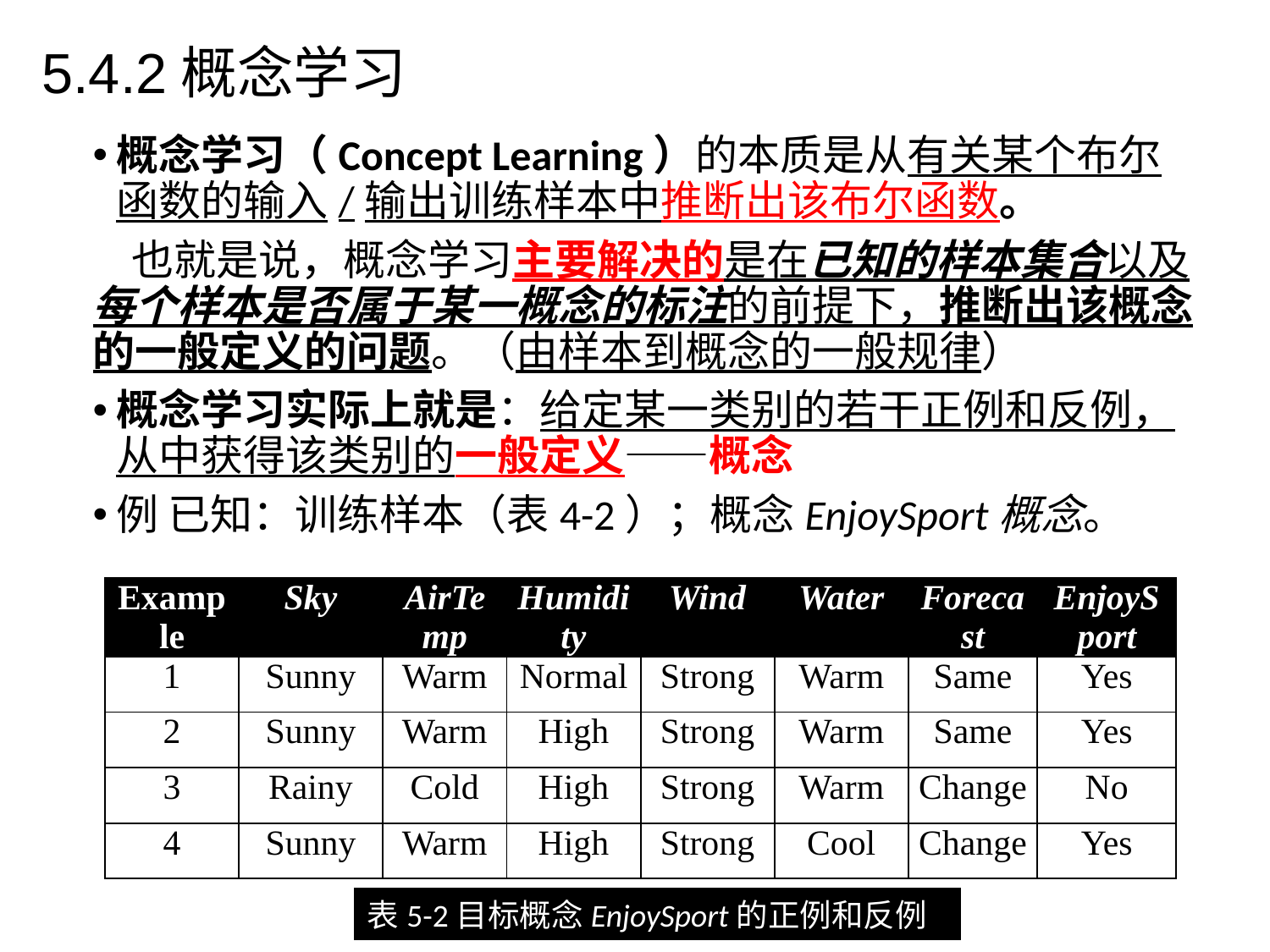

4.4主要类型
# 5.4.2概念学习
概念学习（Concept Learning）的本质是从有关某个布尔函数的输入/输出训练样本中推断出该布尔函数。
   也就是说，概念学习主要解决的是在已知的样本集合以及每个样本是否属于某一概念的标注的前提下，推断出该概念的一般定义的问题。（由样本到概念的一般规律）
概念学习实际上就是：给定某一类别的若干正例和反例，从中获得该类别的一般定义——概念
例 已知：训练样本（表4-2）；概念EnjoySport概念。
| Example | Sky | AirTemp | Humidity | Wind | Water | Forecast | EnjoySport |
| --- | --- | --- | --- | --- | --- | --- | --- |
| 1 | Sunny | Warm | Normal | Strong | Warm | Same | Yes |
| 2 | Sunny | Warm | High | Strong | Warm | Same | Yes |
| 3 | Rainy | Cold | High | Strong | Warm | Change | No |
| 4 | Sunny | Warm | High | Strong | Cool | Change | Yes |
表5-2目标概念EnjoySport的正例和反例